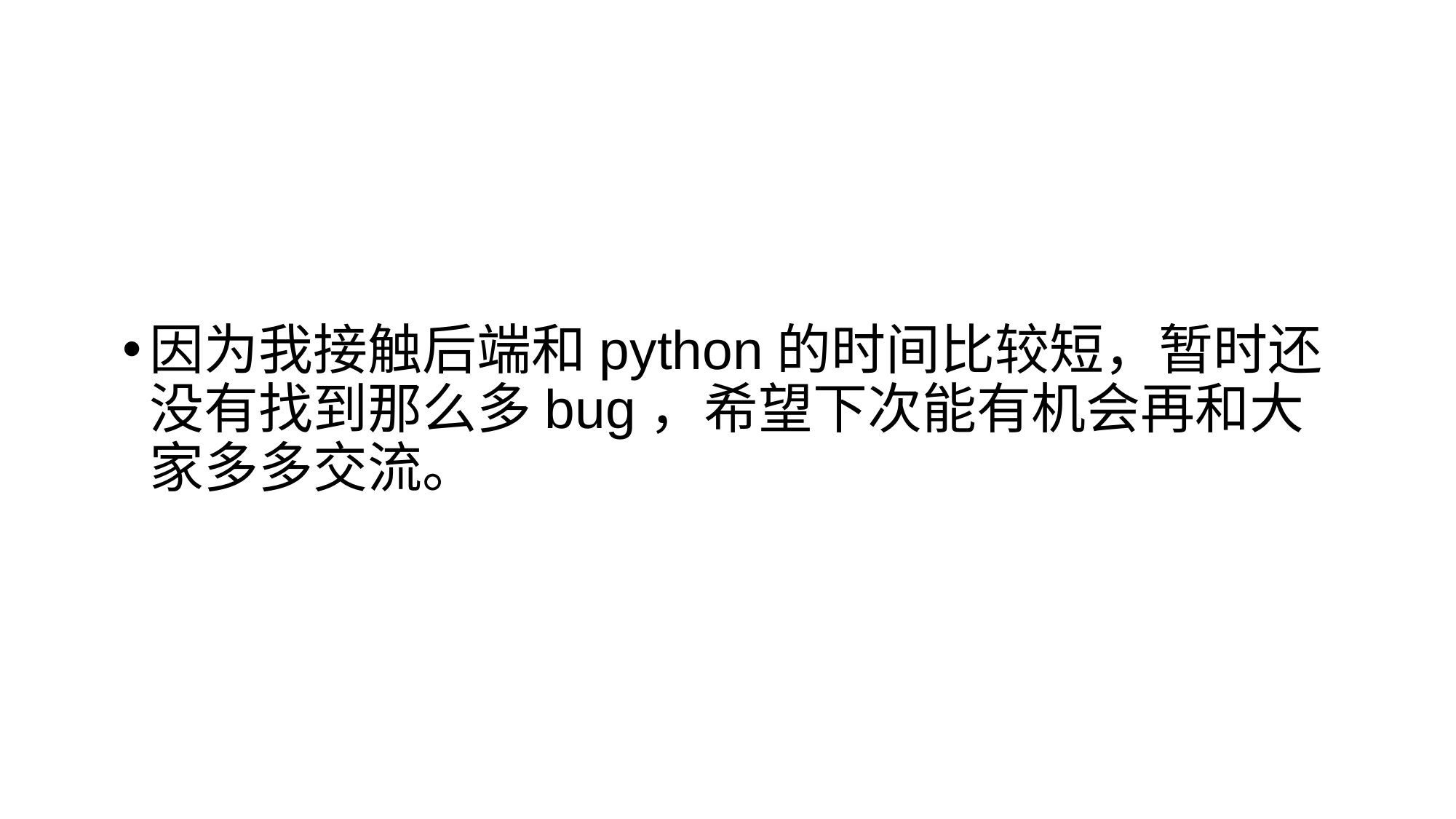

#
因为我接触后端和python的时间比较短，暂时还没有找到那么多bug，希望下次能有机会再和大家多多交流。